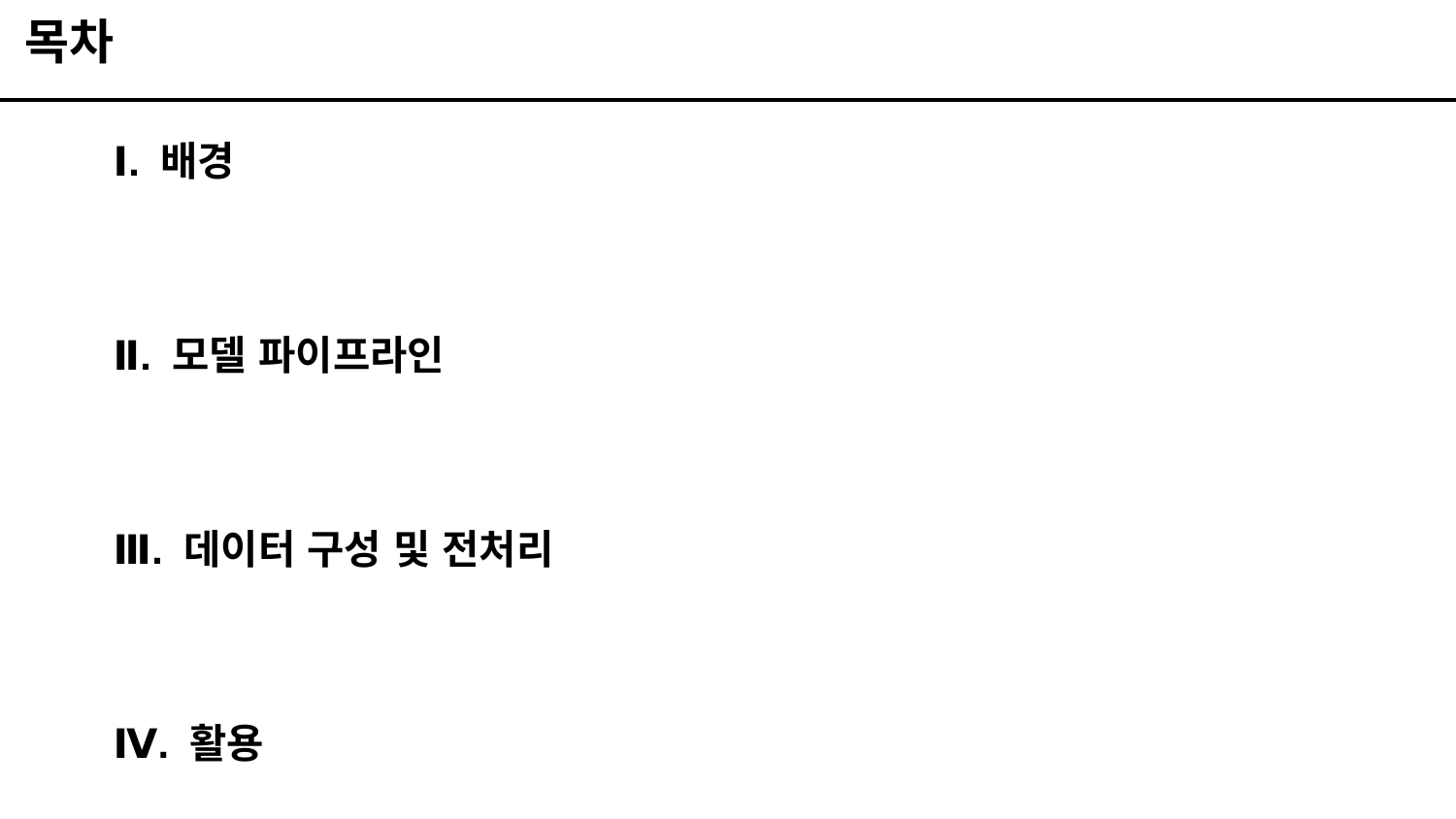

목차
Ⅰ. 배경

Ⅱ. 모델 파이프라인

Ⅲ. 데이터 구성 및 전처리

Ⅳ. 활용